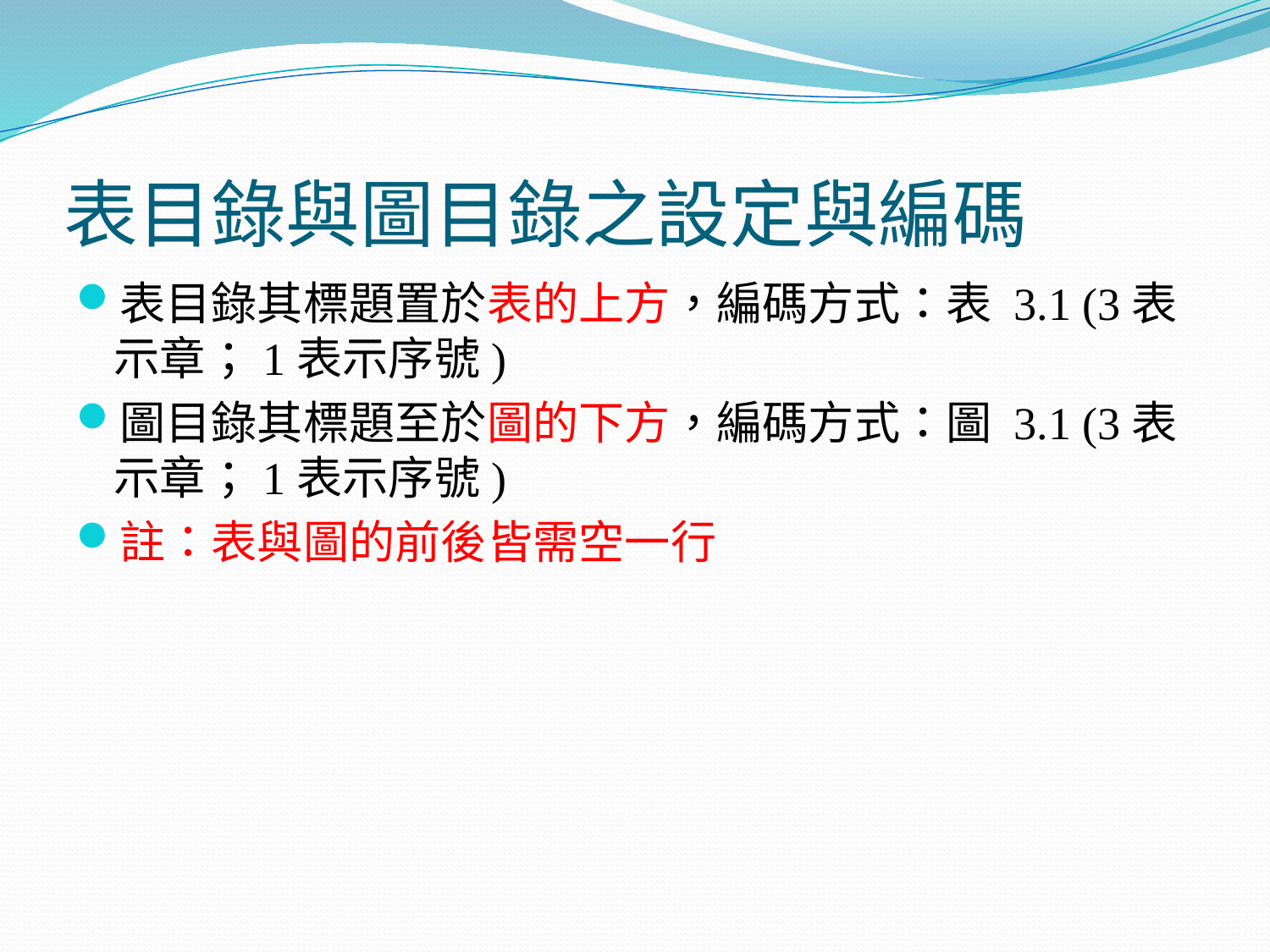

# 表目錄與圖目錄之設定與編碼
表目錄其標題置於表的上方，編碼方式：表 3.1 (3表示章；1表示序號)
圖目錄其標題至於圖的下方，編碼方式：圖 3.1 (3表示章；1表示序號)
註：表與圖的前後皆需空一行